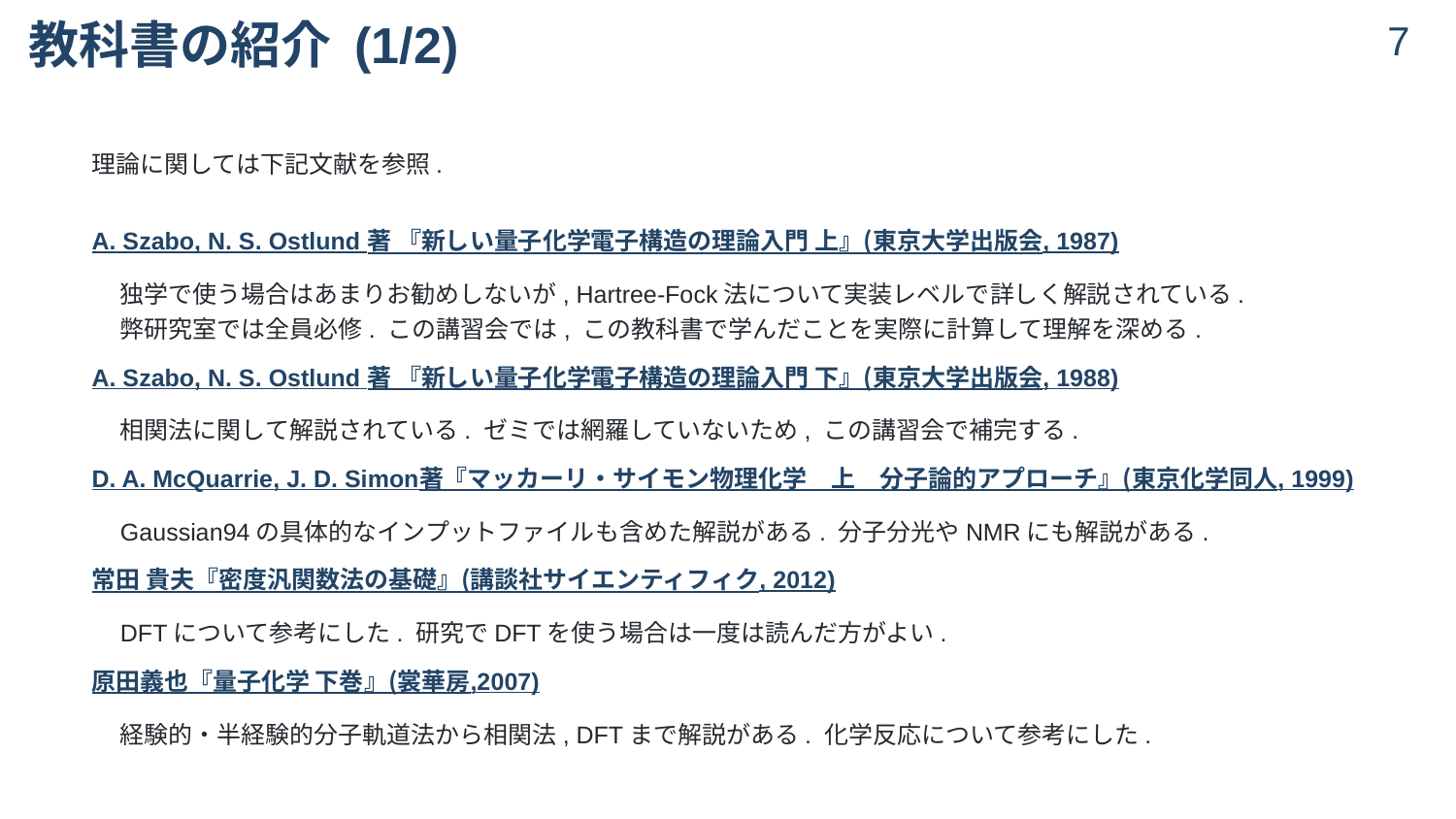

# 教科書の紹介 (1/2)
7
理論に関しては下記文献を参照.
A. Szabo, N. S. Ostlund 著 『新しい量子化学電子構造の理論入門 上』(東京大学出版会, 1987)
独学で使う場合はあまりお勧めしないが, Hartree-Fock法について実装レベルで詳しく解説されている.
弊研究室では全員必修. この講習会では, この教科書で学んだことを実際に計算して理解を深める.
A. Szabo, N. S. Ostlund 著 『新しい量子化学電子構造の理論入門 下』(東京大学出版会, 1988)
相関法に関して解説されている. ゼミでは網羅していないため, この講習会で補完する.
D. A. McQuarrie, J. D. Simon著『マッカーリ・サイモン物理化学　上　分子論的アプローチ』(東京化学同人, 1999)
Gaussian94の具体的なインプットファイルも含めた解説がある. 分子分光やNMRにも解説がある.
常田 貴夫『密度汎関数法の基礎』(講談社サイエンティフィク, 2012)
DFTについて参考にした. 研究でDFTを使う場合は一度は読んだ方がよい.
原田義也『量子化学 下巻』(裳華房,2007)
経験的・半経験的分子軌道法から相関法, DFTまで解説がある. 化学反応について参考にした.